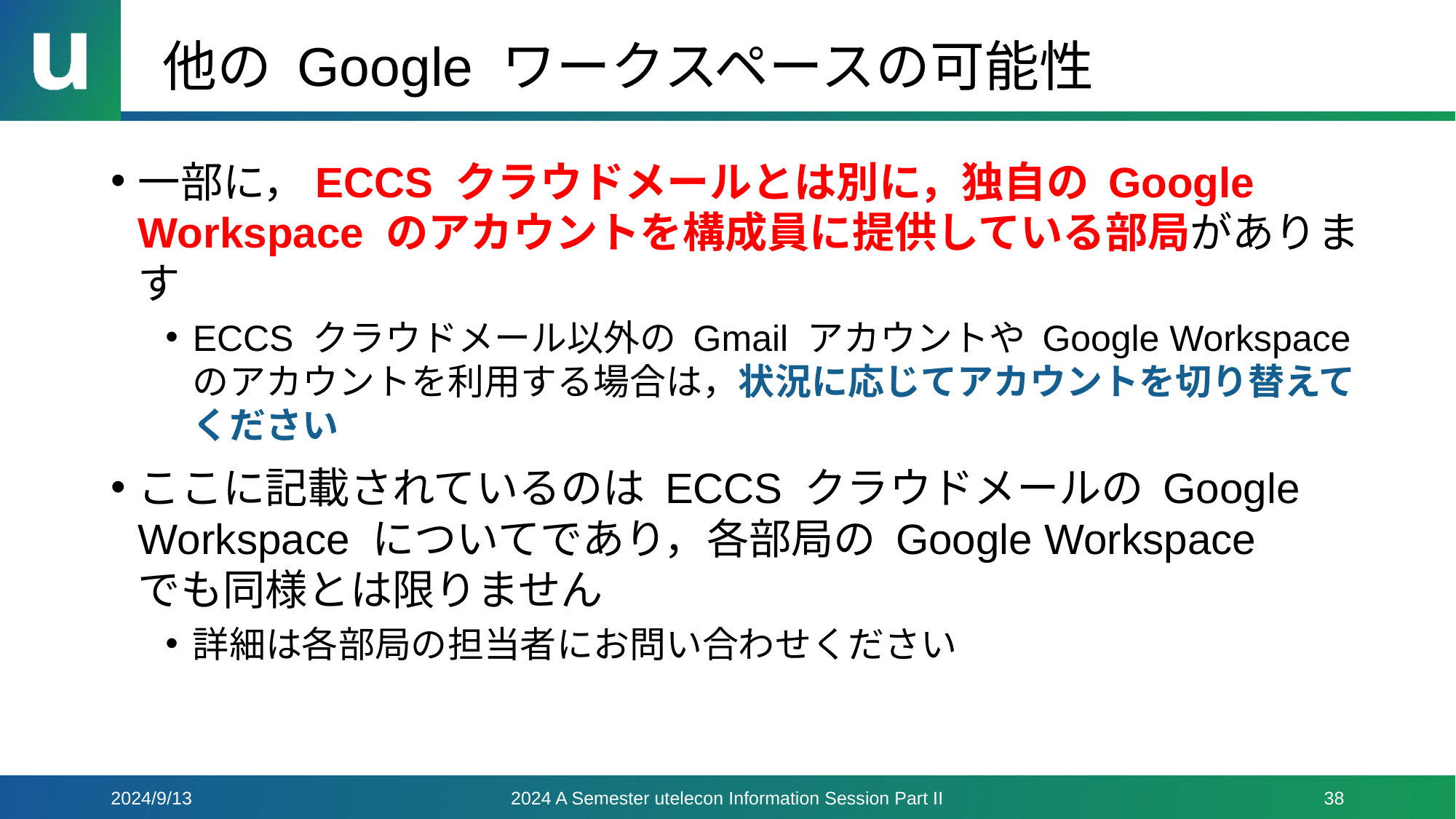

# 他の Google ワークスペースの可能性
一部に，ECCS クラウドメールとは別に，独自の Google Workspace のアカウントを構成員に提供している部局があります
ECCS クラウドメール以外の Gmail アカウントや Google Workspace のアカウントを利用する場合は，状況に応じてアカウントを切り替えてください
ここに記載されているのは ECCS クラウドメールの Google Workspace についてであり，各部局の Google Workspace
でも同様とは限りません
詳細は各部局の担当者にお問い合わせください
2024/9/13
2024 A Semester utelecon Information Session Part II
38